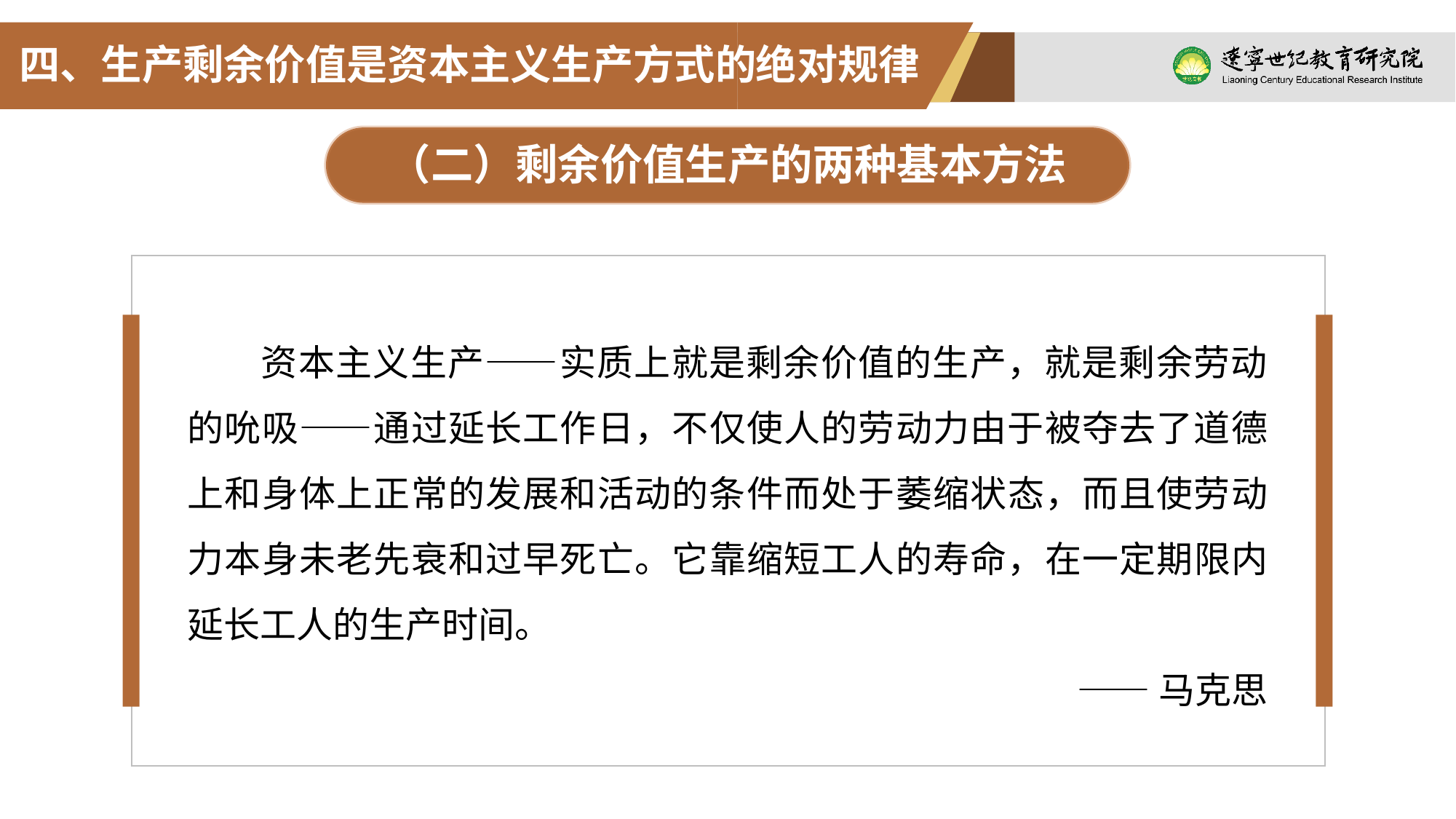

四、生产剩余价值是资本主义生产方式的绝对规律
（二）剩余价值生产的两种基本方法

       资本主义生产——实质上就是剩余价值的生产，就是剩余劳动的吮吸——通过延长工作日，不仅使人的劳动力由于被夺去了道德上和身体上正常的发展和活动的条件而处于萎缩状态，而且使劳动力本身未老先衰和过早死亡。它靠缩短工人的寿命，在一定期限内延长工人的生产时间。
——马克思